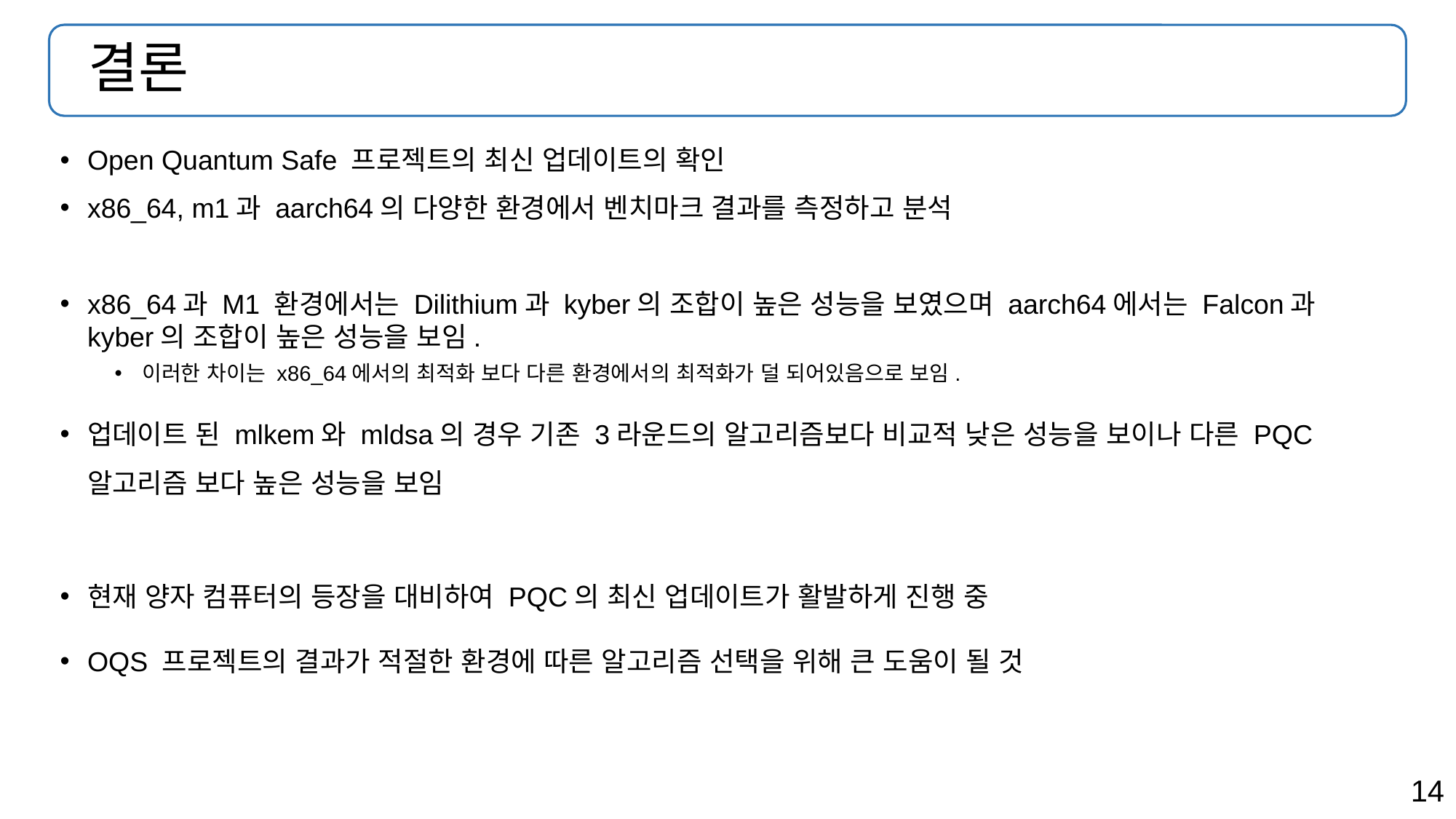

# 결론
Open Quantum Safe 프로젝트의 최신 업데이트의 확인
x86_64, m1과 aarch64의 다양한 환경에서 벤치마크 결과를 측정하고 분석

x86_64과 M1 환경에서는 Dilithium과 kyber의 조합이 높은 성능을 보였으며 aarch64에서는 Falcon과 kyber의 조합이 높은 성능을 보임.
이러한 차이는 x86_64에서의 최적화 보다 다른 환경에서의 최적화가 덜 되어있음으로 보임.
업데이트 된 mlkem와 mldsa의 경우 기존 3라운드의 알고리즘보다 비교적 낮은 성능을 보이나 다른 PQC알고리즘 보다 높은 성능을 보임
현재 양자 컴퓨터의 등장을 대비하여 PQC의 최신 업데이트가 활발하게 진행 중
OQS 프로젝트의 결과가 적절한 환경에 따른 알고리즘 선택을 위해 큰 도움이 될 것